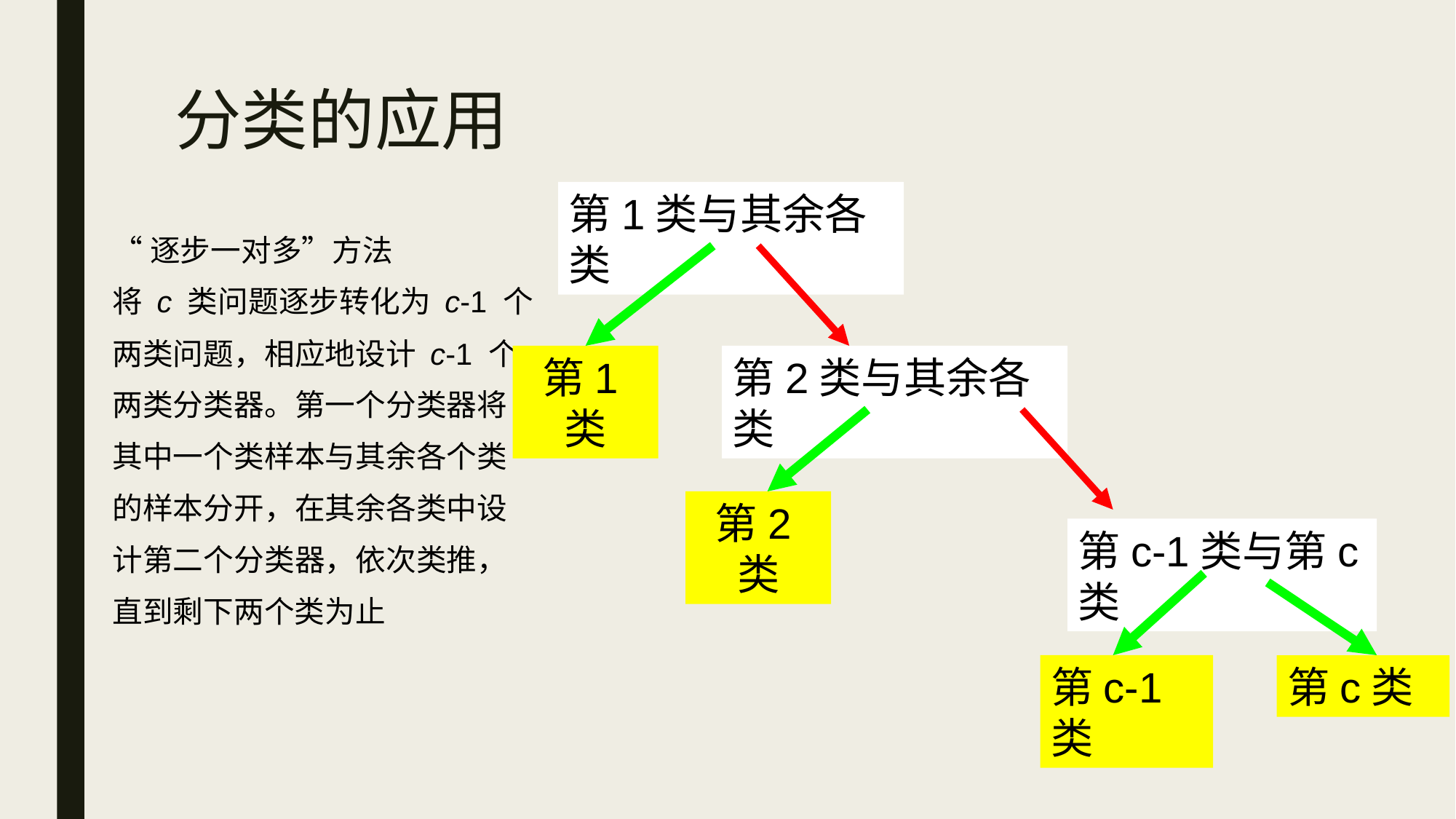

# 分类的应用
第1类与其余各类
“逐步一对多”方法
将 c 类问题逐步转化为 c-1 个
两类问题，相应地设计 c-1 个
两类分类器。第一个分类器将
其中一个类样本与其余各个类
的样本分开，在其余各类中设
计第二个分类器，依次类推，
直到剩下两个类为止

第1类
第2类与其余各类

第2类
第c-1类与第c类

第c-1类
第c类